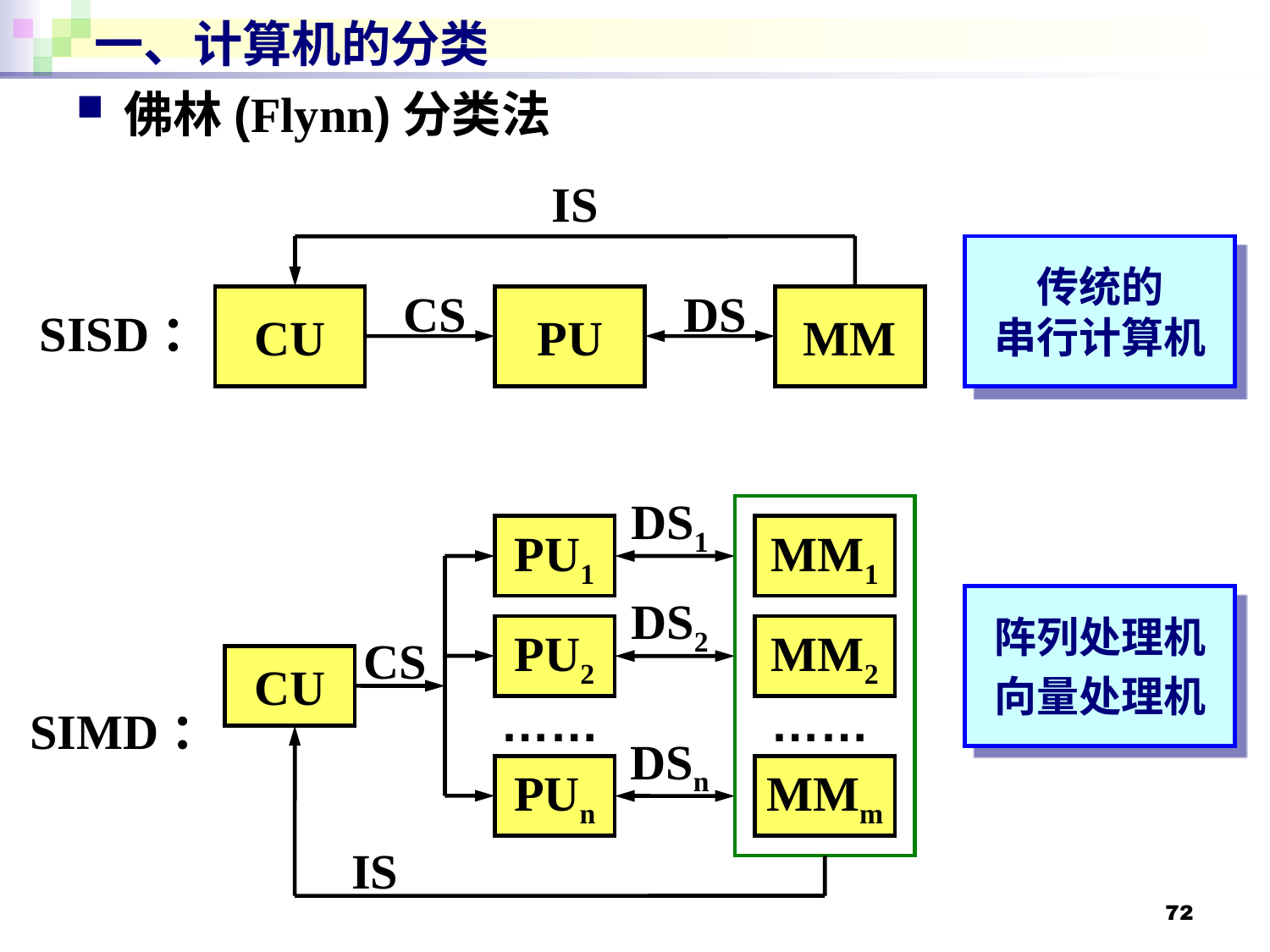

# 一、计算机的分类
佛林(Flynn)分类法
IS
传统的
串行计算机

CS
DS
CU
PU
MM
SISD：

DS1

PU1
MM1

DS2
阵列处理机
向量处理机
PU2
MM2
CS
CU

……
……
SIMD：
DSn

PUn
MMm

IS

72